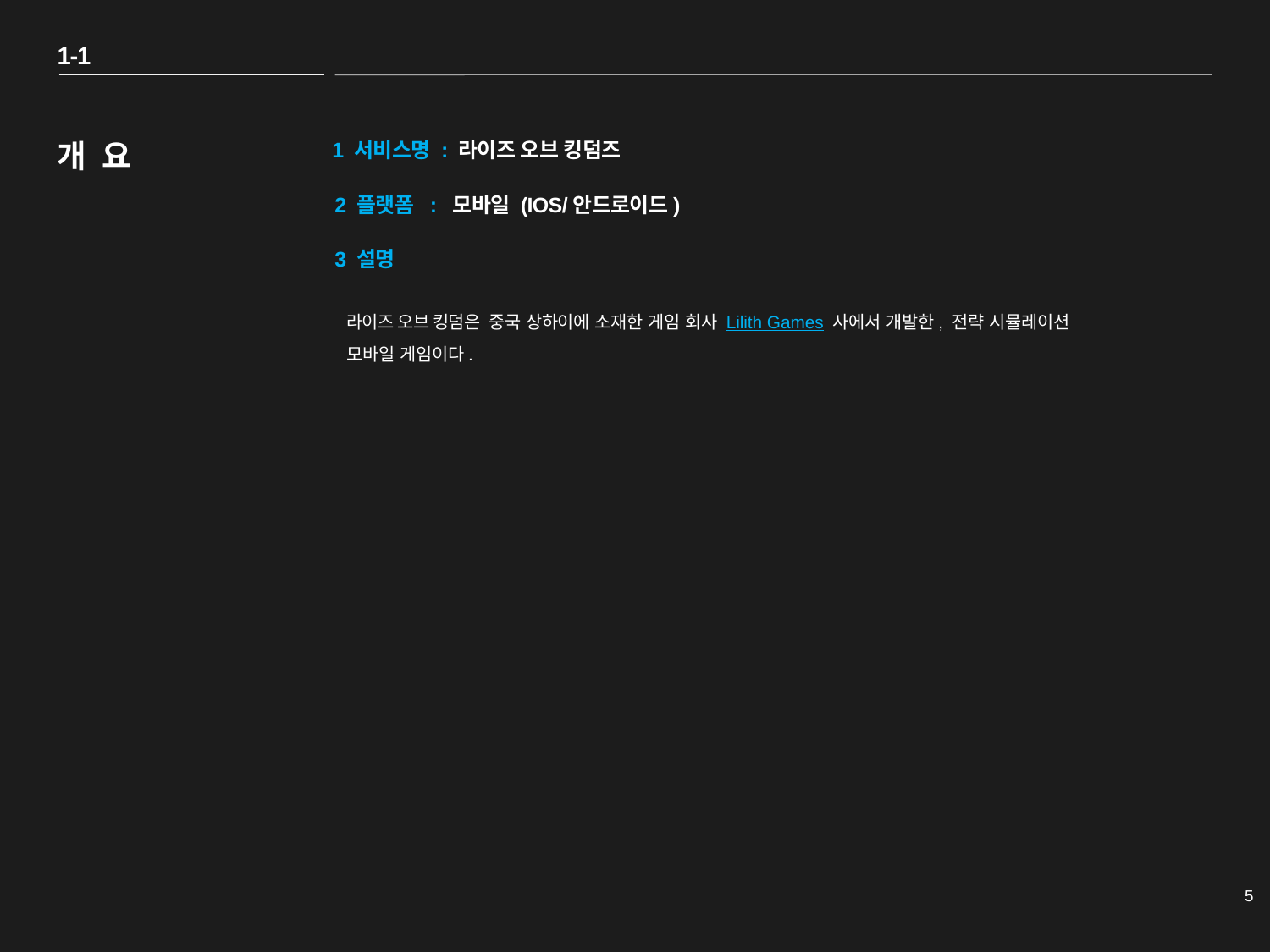

1-1
# 개  요
1 서비스명 : 라이즈 오브 킹덤즈
2 플랫폼  :  모바일 (IOS/안드로이드)
3 설명
라이즈 오브 킹덤은  중국 상하이에 소재한 게임 회사 Lilith Games 사에서 개발한, 전략 시뮬레이션 모바일 게임이다.
5